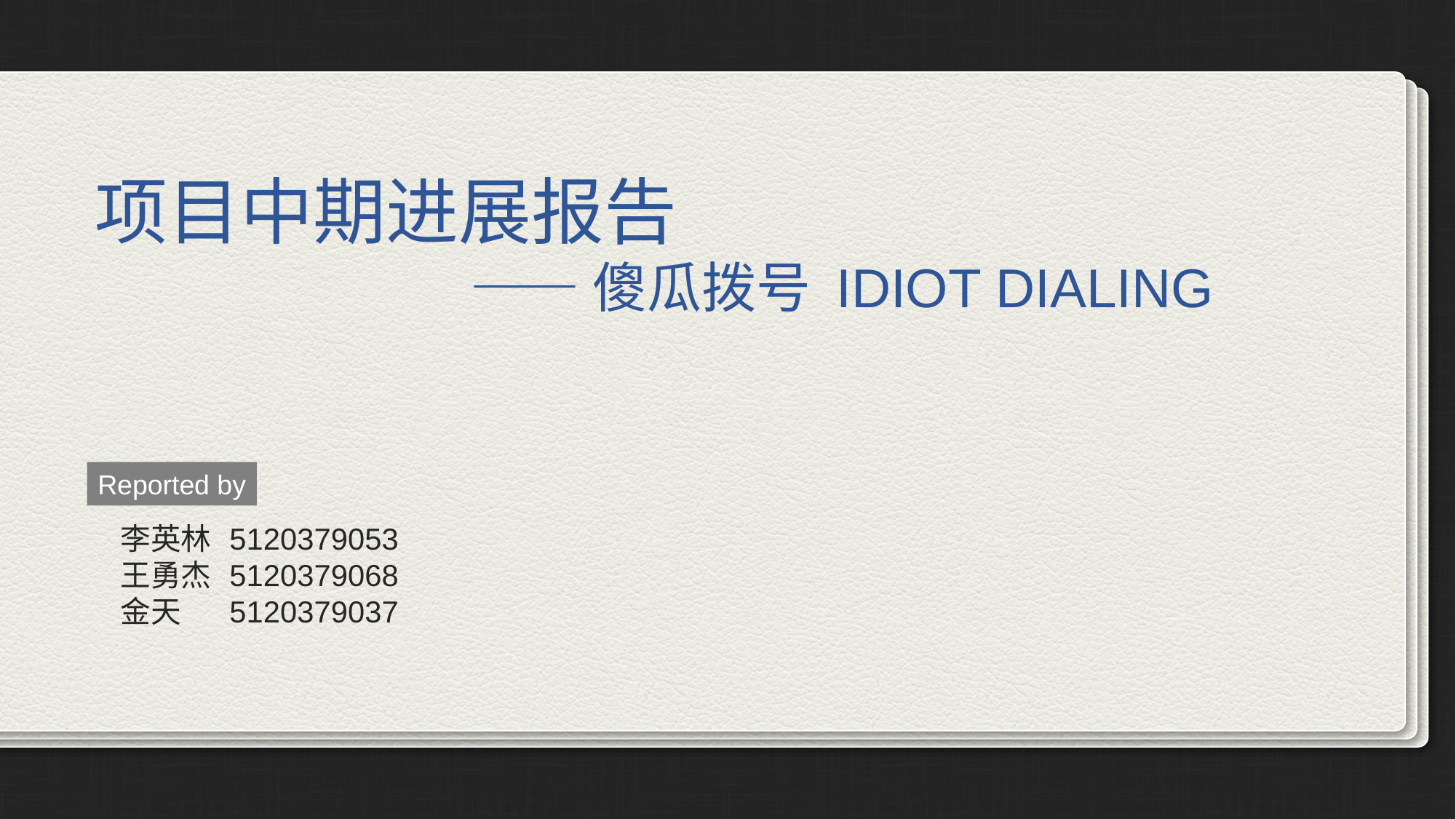

项目中期进展报告
——傻瓜拨号 IDIOT DIALING
Reported by
李英林	5120379053
王勇杰	5120379068
金天 	5120379037